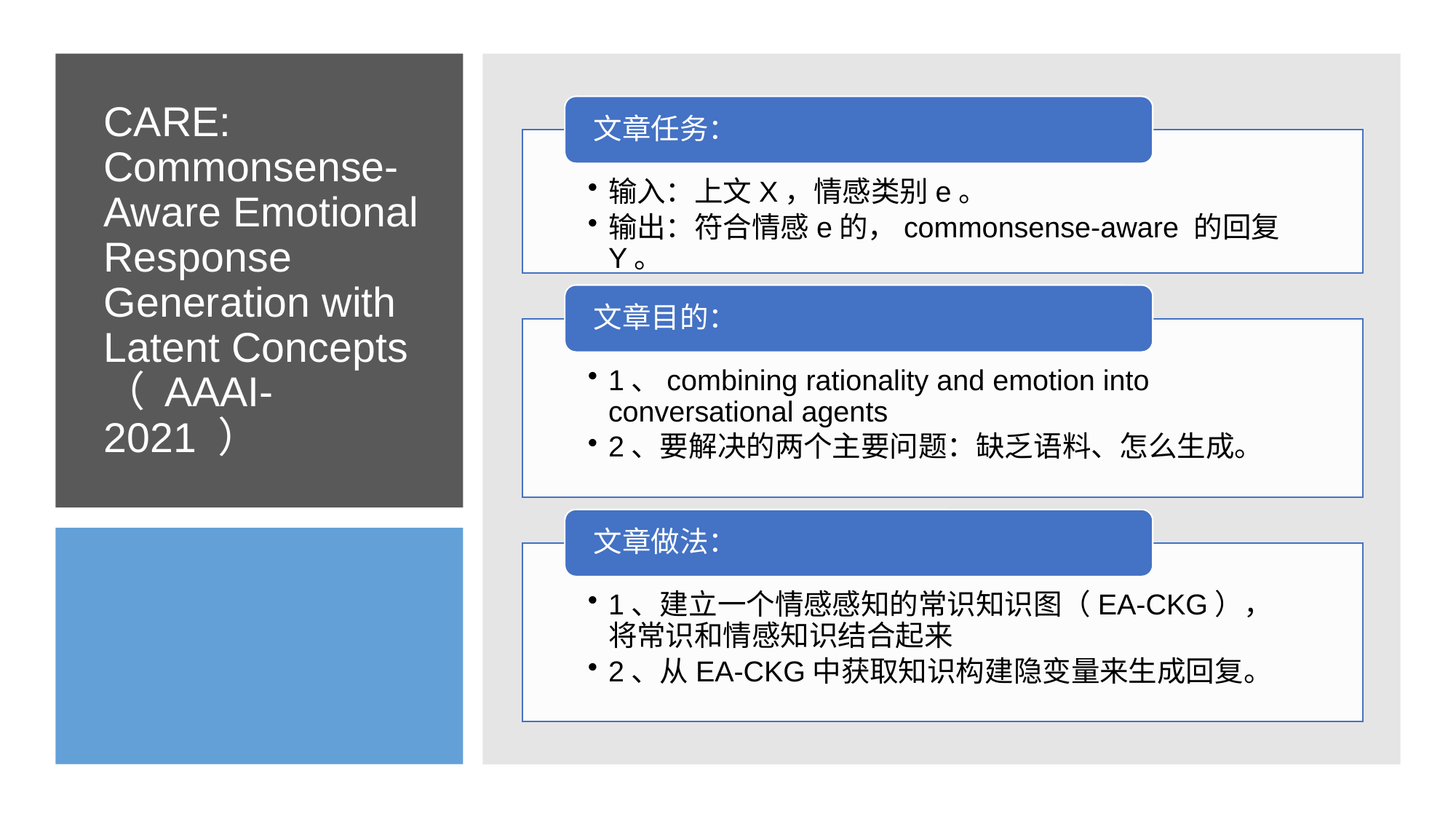

输入：上文X，情感类别e。
输出：符合情感e的，commonsense-aware 的回复Y。
文章任务：
1、combining rationality and emotion into conversational agents
2、要解决的两个主要问题：缺乏语料、怎么生成。
文章目的：
1、建立一个情感感知的常识知识图（EA-CKG），将常识和情感知识结合起来
2、从EA-CKG中获取知识构建隐变量来生成回复。
文章做法：
CARE: Commonsense-Aware Emotional Response Generation with Latent Concepts （ AAAI-2021 ）